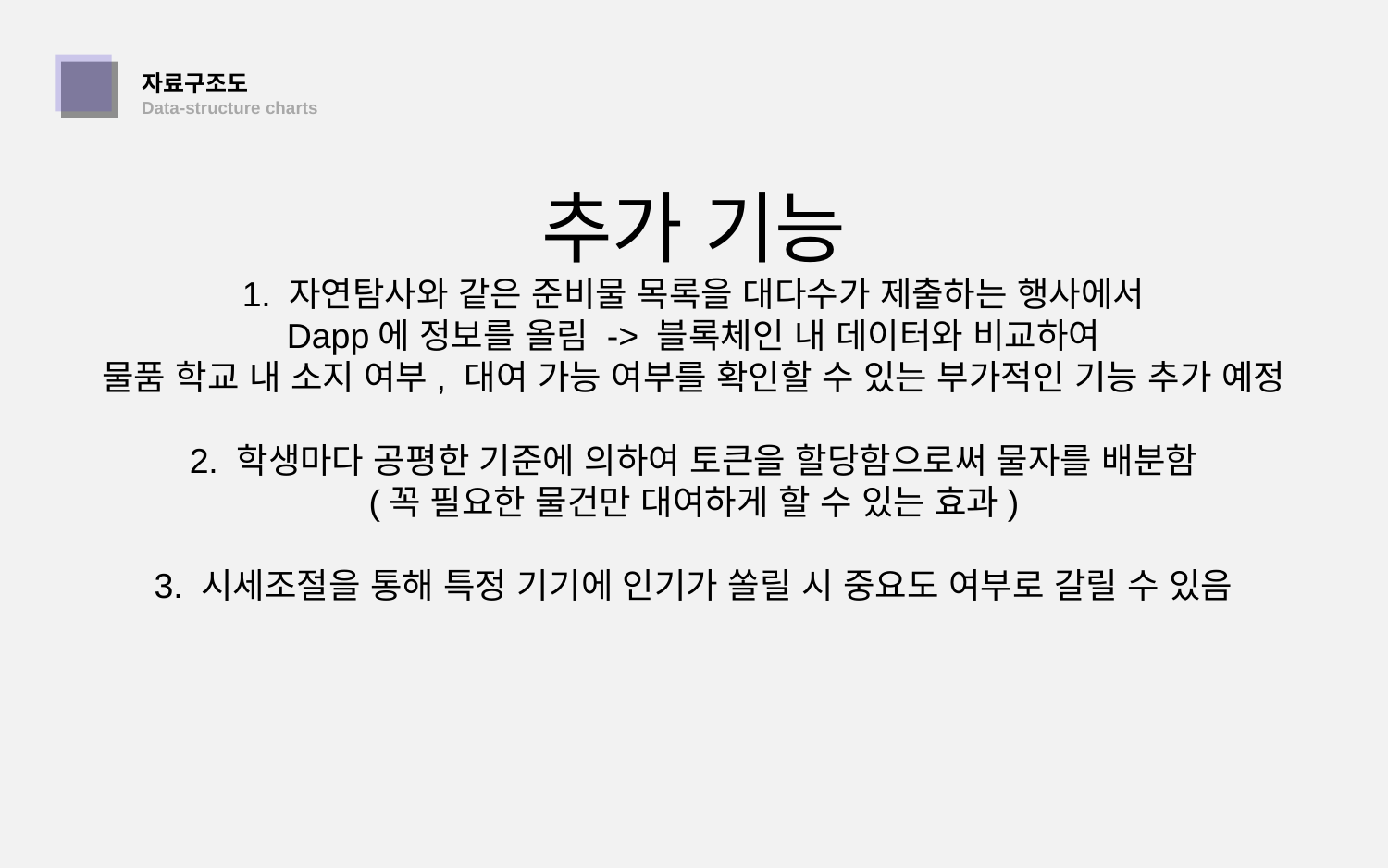

자료구조도
Data-structure charts
01
추가 기능
1. 자연탐사와 같은 준비물 목록을 대다수가 제출하는 행사에서
Dapp에 정보를 올림 -> 블록체인 내 데이터와 비교하여
물품 학교 내 소지 여부, 대여 가능 여부를 확인할 수 있는 부가적인 기능 추가 예정

2. 학생마다 공평한 기준에 의하여 토큰을 할당함으로써 물자를 배분함
(꼭 필요한 물건만 대여하게 할 수 있는 효과)

3. 시세조절을 통해 특정 기기에 인기가 쏠릴 시 중요도 여부로 갈릴 수 있음